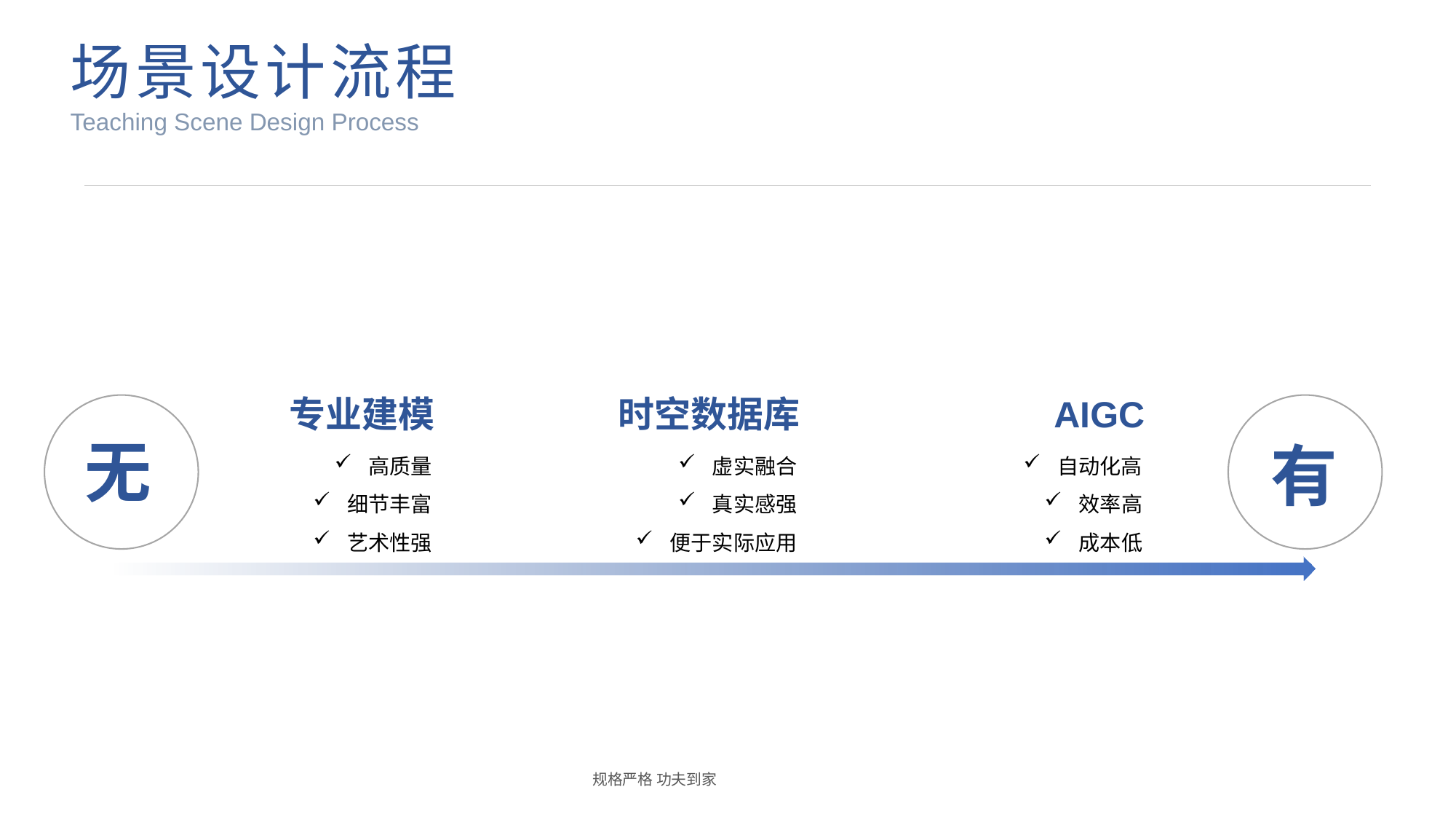

场景设计流程
Teaching Scene Design Process
专业建模
时空数据库
AIGC

无

有
高质量
细节丰富
艺术性强
虚实融合
真实感强
便于实际应用
自动化高
效率高
成本低

规格严格 功夫到家